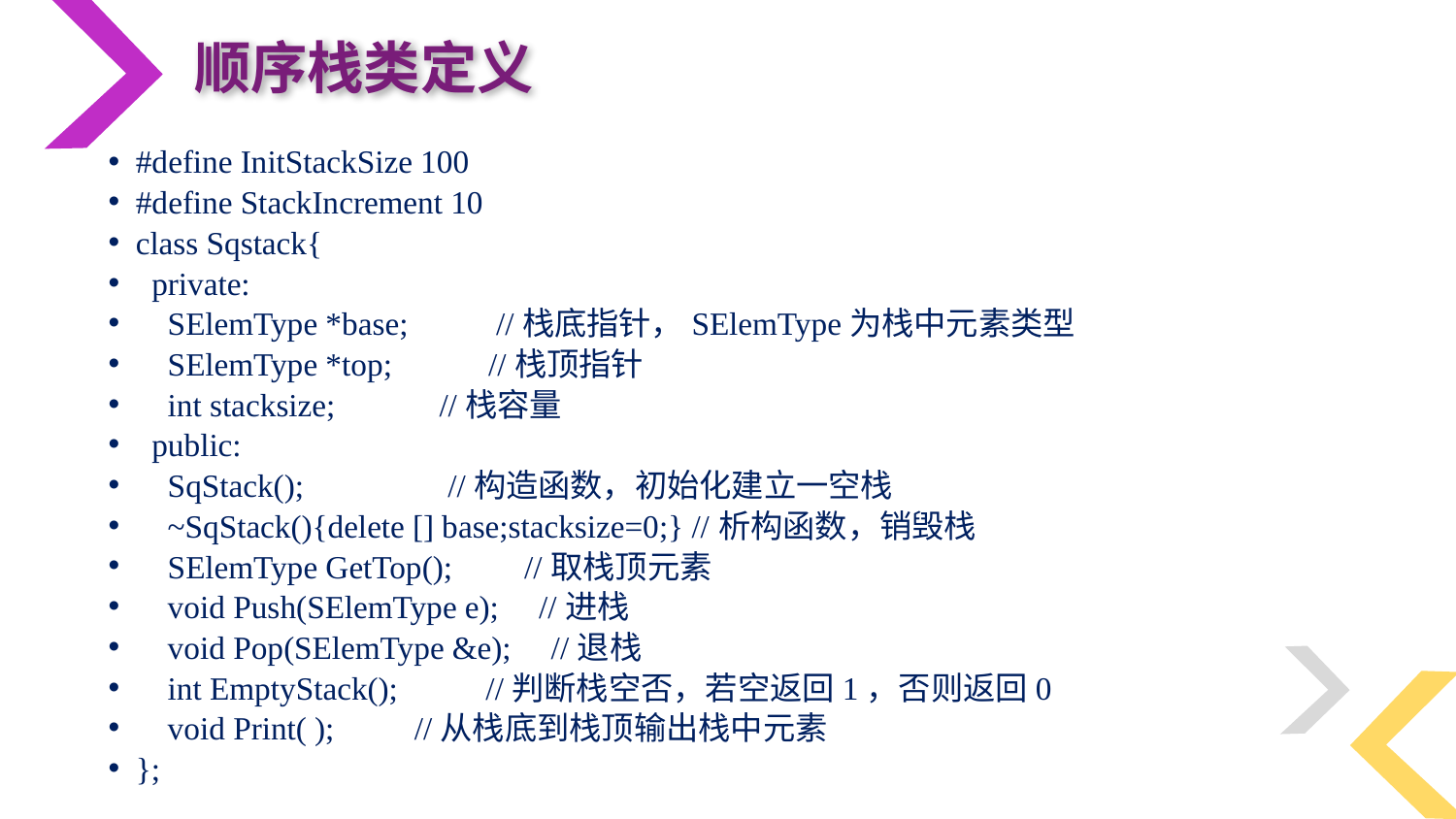

顺序栈类定义
#define InitStackSize 100
#define StackIncrement 10
class Sqstack{
  private:
    SElemType *base;           //栈底指针，SElemType为栈中元素类型
    SElemType *top;            //栈顶指针
    int stacksize;             //栈容量
  public:
    SqStack();                  //构造函数，初始化建立一空栈
    ~SqStack(){delete [] base;stacksize=0;} //析构函数，销毁栈
    SElemType GetTop();         //取栈顶元素
    void Push(SElemType e);     //进栈
    void Pop(SElemType &e);     //退栈
    int EmptyStack();           //判断栈空否，若空返回1，否则返回0
    void Print( );          //从栈底到栈顶输出栈中元素
};